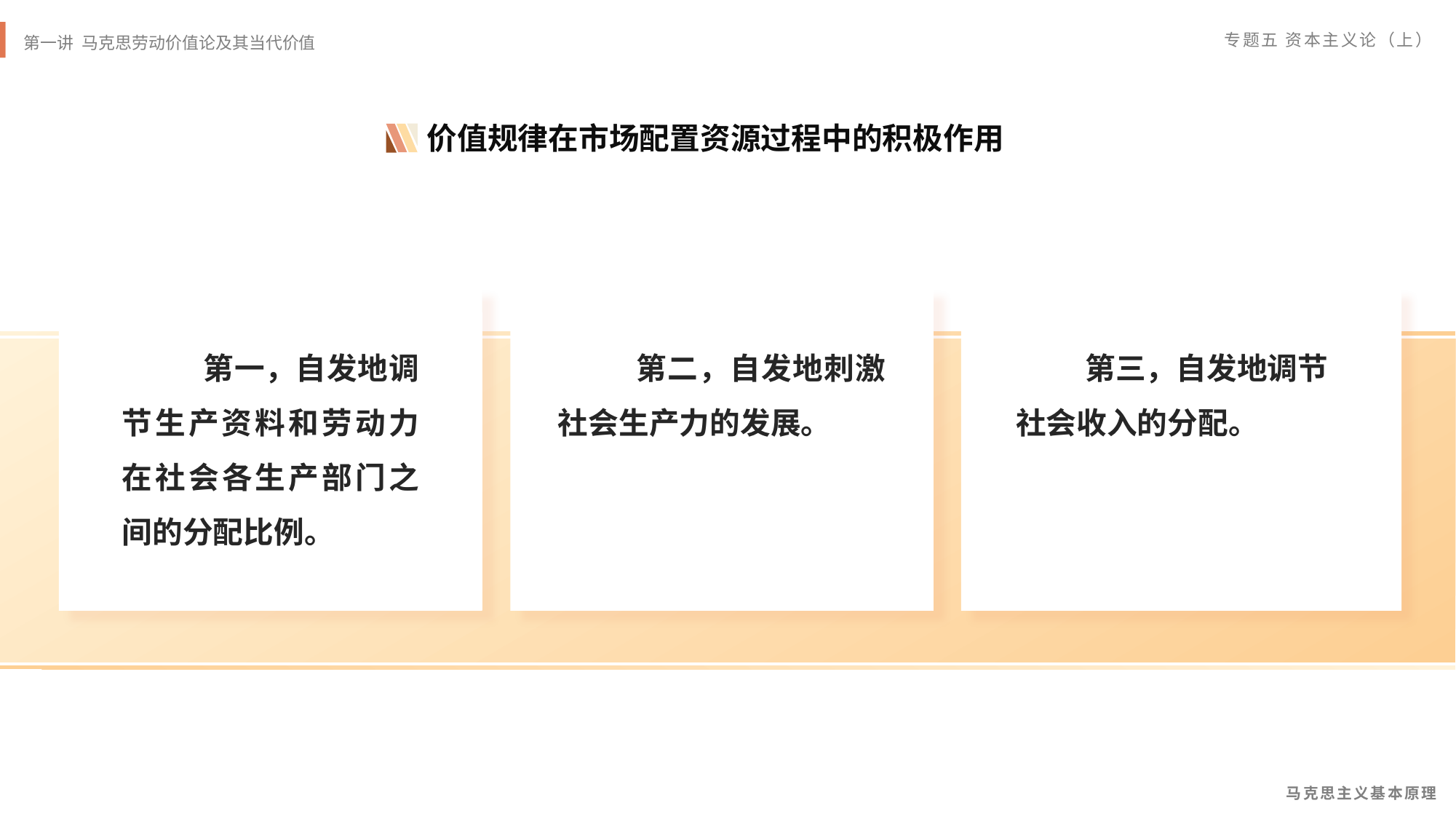

价值规律在市场配置资源过程中的积极作用

          第一，自发地调节生产资料和劳动力在社会各生产部门之间的分配比例。
         第二，自发地刺激社会生产力的发展。
         第三，自发地调节社会收入的分配。